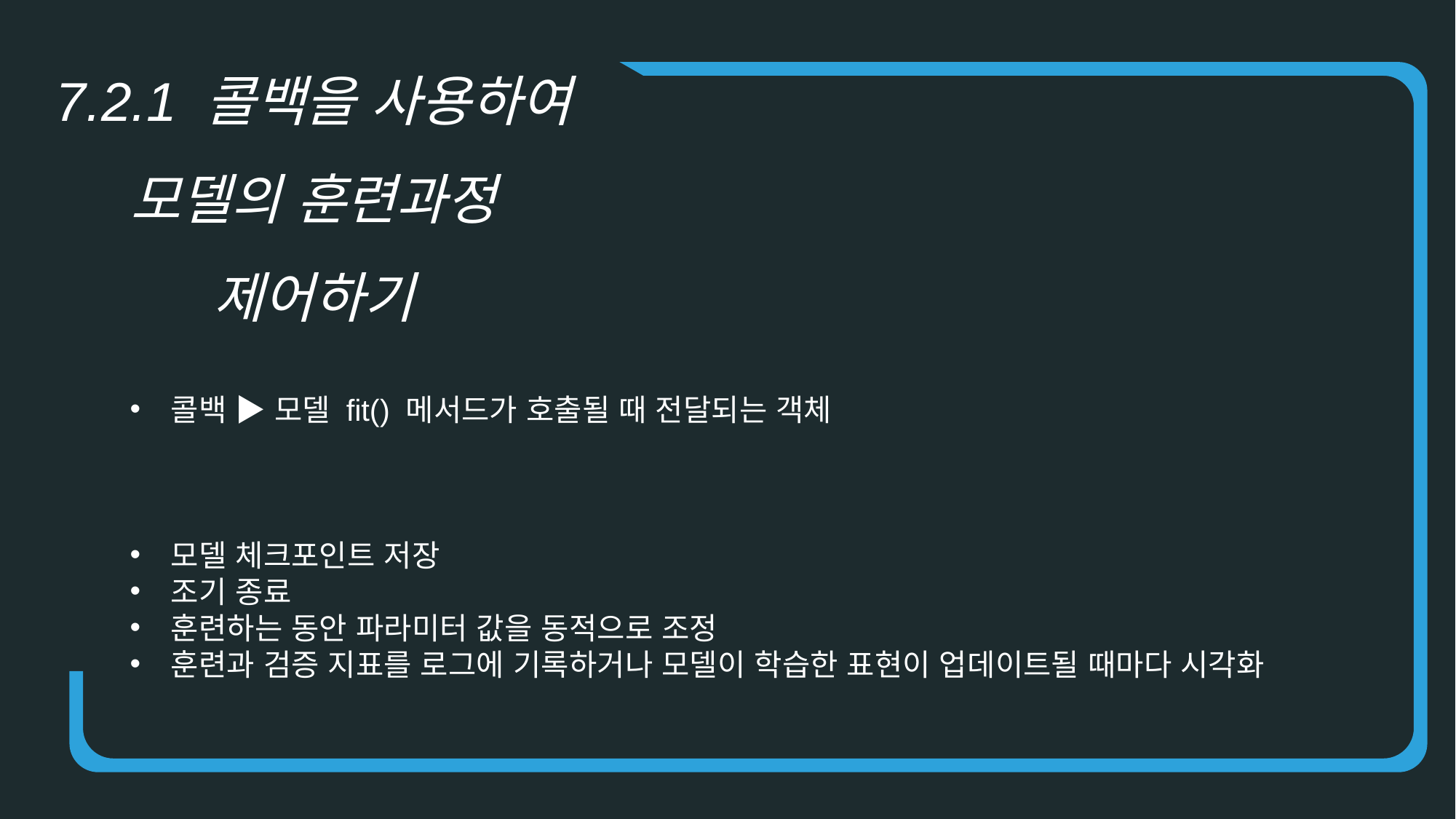

7.2.1 콜백을 사용하여 모델의 훈련과정 제어하기

콜백 ▶ 모델 fit() 메서드가 호출될 때 전달되는 객체

모델 체크포인트 저장
조기 종료
훈련하는 동안 파라미터 값을 동적으로 조정
훈련과 검증 지표를 로그에 기록하거나 모델이 학습한 표현이 업데이트될 때마다 시각화